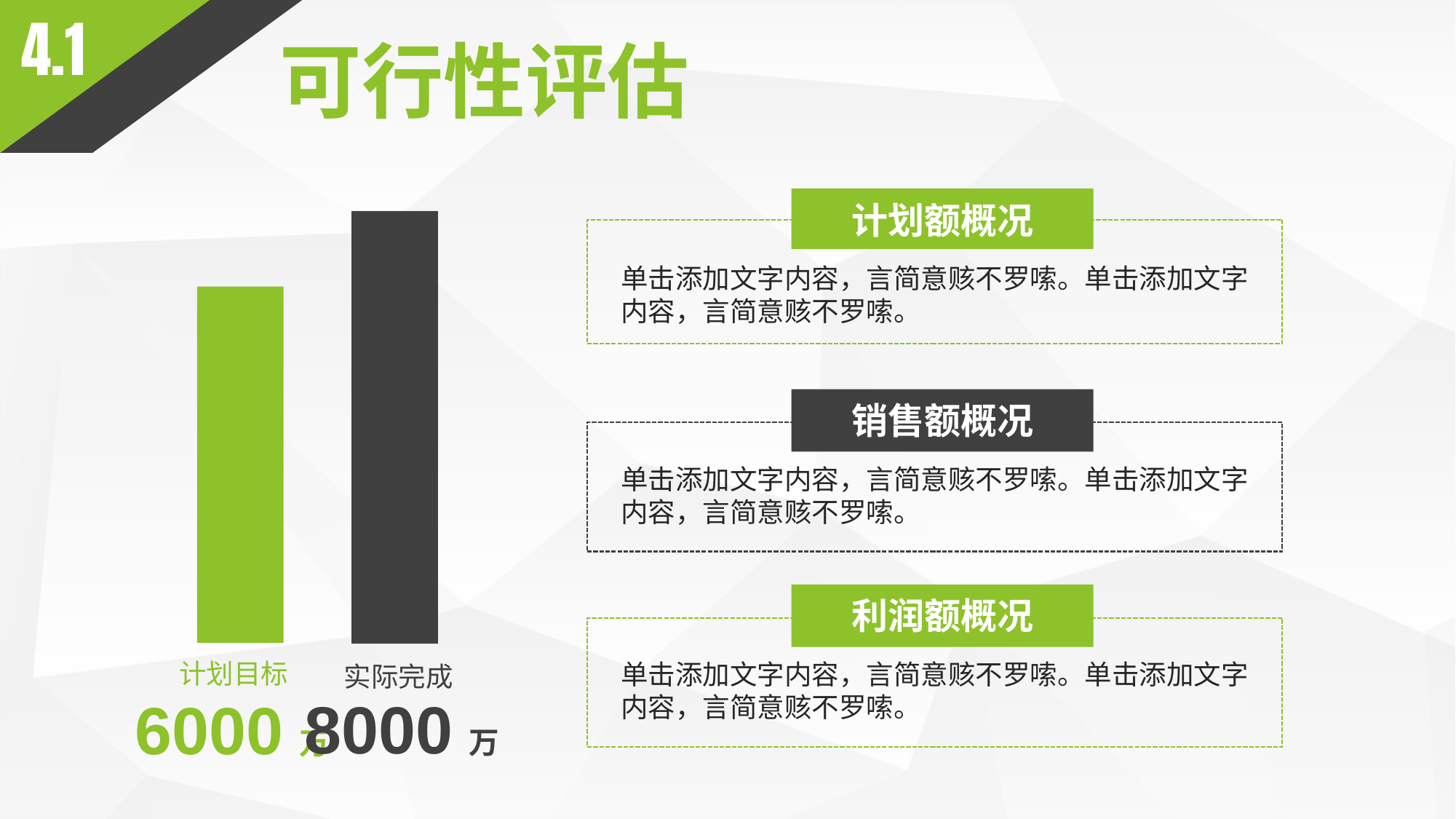

4.1
可行性评估

计划额概况

单击添加文字内容，言简意赅不罗嗦。单击添加文字内容，言简意赅不罗嗦。

销售额概况

单击添加文字内容，言简意赅不罗嗦。单击添加文字内容，言简意赅不罗嗦。

利润额概况

计划目标
单击添加文字内容，言简意赅不罗嗦。单击添加文字内容，言简意赅不罗嗦。
实际完成
8000万
6000万